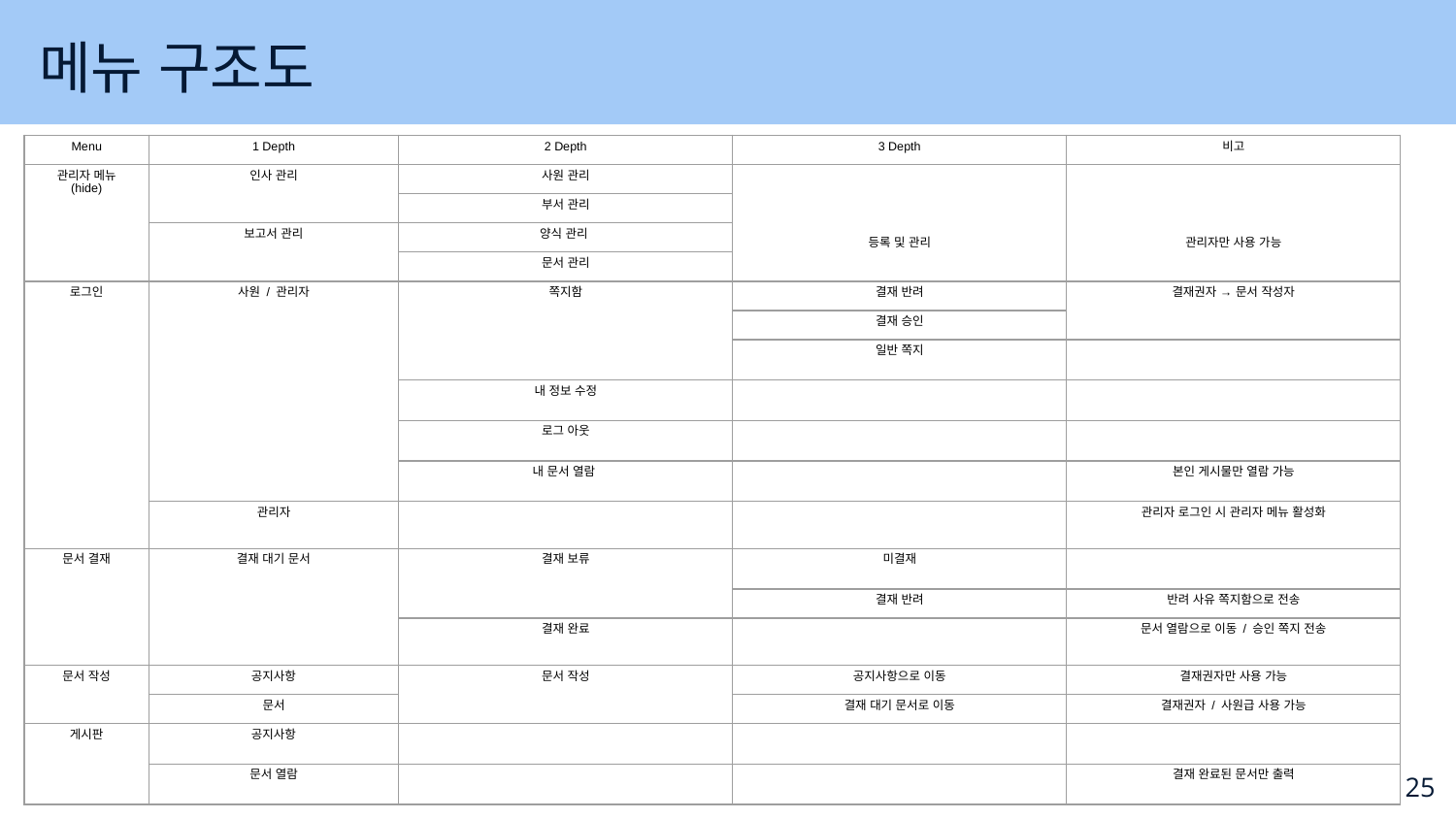

메뉴 구조도
| Menu | 1 Depth | 2 Depth | 3 Depth | 비고 |
| --- | --- | --- | --- | --- |
| 관리자 메뉴 (hide) | 인사 관리 | 사원 관리 | 등록 및 관리 | 관리자만 사용 가능 |
|  |  | 부서 관리 |  |  |
|  | 보고서 관리 | 양식 관리 |  |  |
|  |  | 문서 관리 |  |  |
| 로그인 | 사원 / 관리자 | 쪽지함 | 결재 반려 | 결재권자 → 문서 작성자 |
|  |  |  | 결재 승인 |  |
|  |  |  | 일반 쪽지 |  |
|  |  | 내 정보 수정 |  |  |
|  |  | 로그 아웃 |  |  |
|  |  | 내 문서 열람 |  | 본인 게시물만 열람 가능 |
|  | 관리자 |  |  | 관리자 로그인 시 관리자 메뉴 활성화 |
| 문서 결재 | 결재 대기 문서 | 결재 보류 | 미결재 |  |
|  |  |  | 결재 반려 | 반려 사유 쪽지함으로 전송 |
|  |  | 결재 완료 |  | 문서 열람으로 이동 / 승인 쪽지 전송 |
| 문서 작성 | 공지사항 | 문서 작성 | 공지사항으로 이동 | 결재권자만 사용 가능 |
|  | 문서 |  | 결재 대기 문서로 이동 | 결재권자 / 사원급 사용 가능 |
| 게시판 | 공지사항 |  |  |  |
|  | 문서 열람 |  |  | 결재 완료된 문서만 출력 |

25